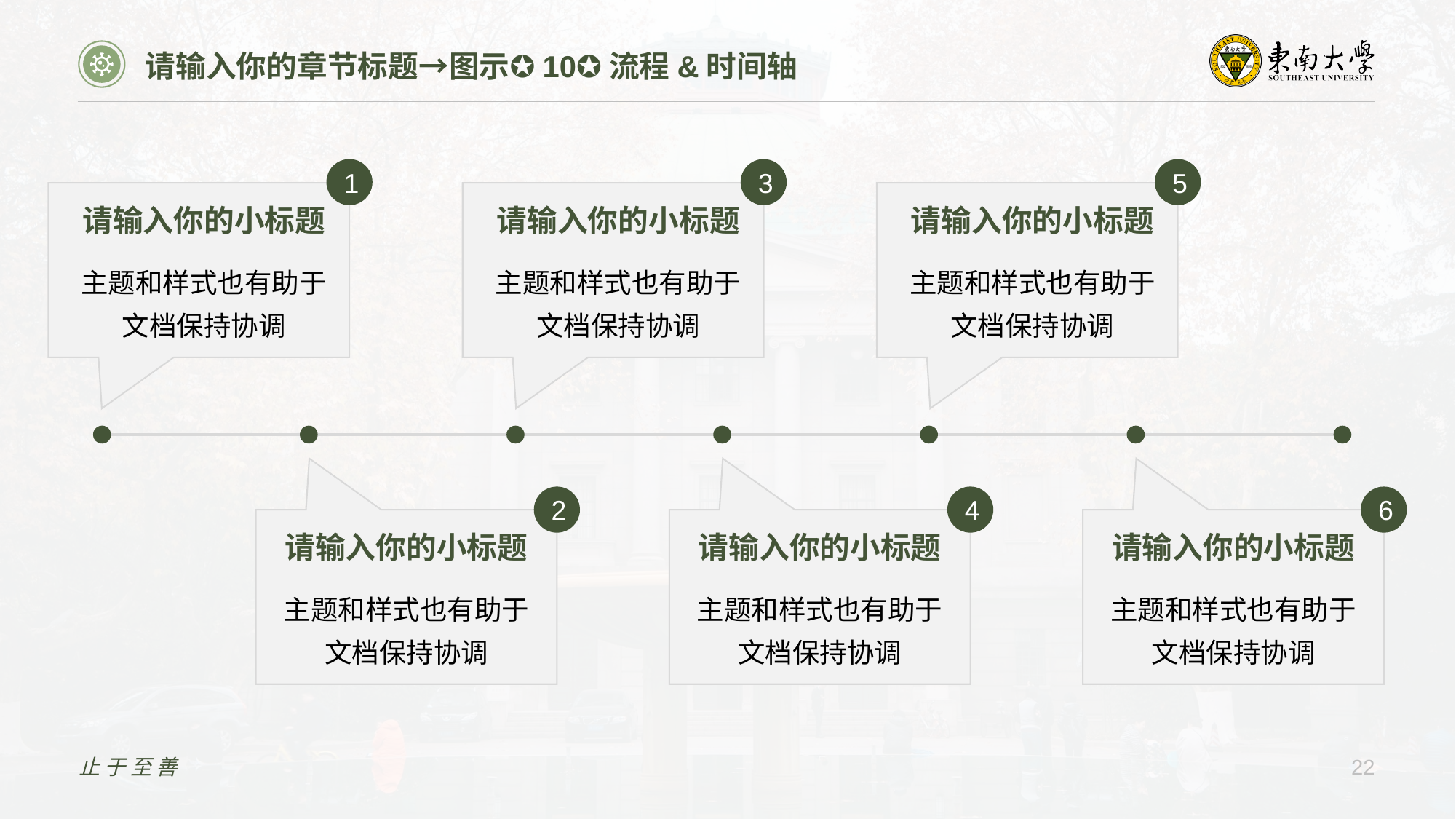

请输入你的章节标题→图示✪10✪流程&时间轴
1
3
5

请输入你的小标题
请输入你的小标题
请输入你的小标题
主题和样式也有助于文档保持协调
主题和样式也有助于文档保持协调
主题和样式也有助于文档保持协调

2
4
6

请输入你的小标题
请输入你的小标题
请输入你的小标题
主题和样式也有助于文档保持协调
主题和样式也有助于文档保持协调
主题和样式也有助于文档保持协调
止于至善
22